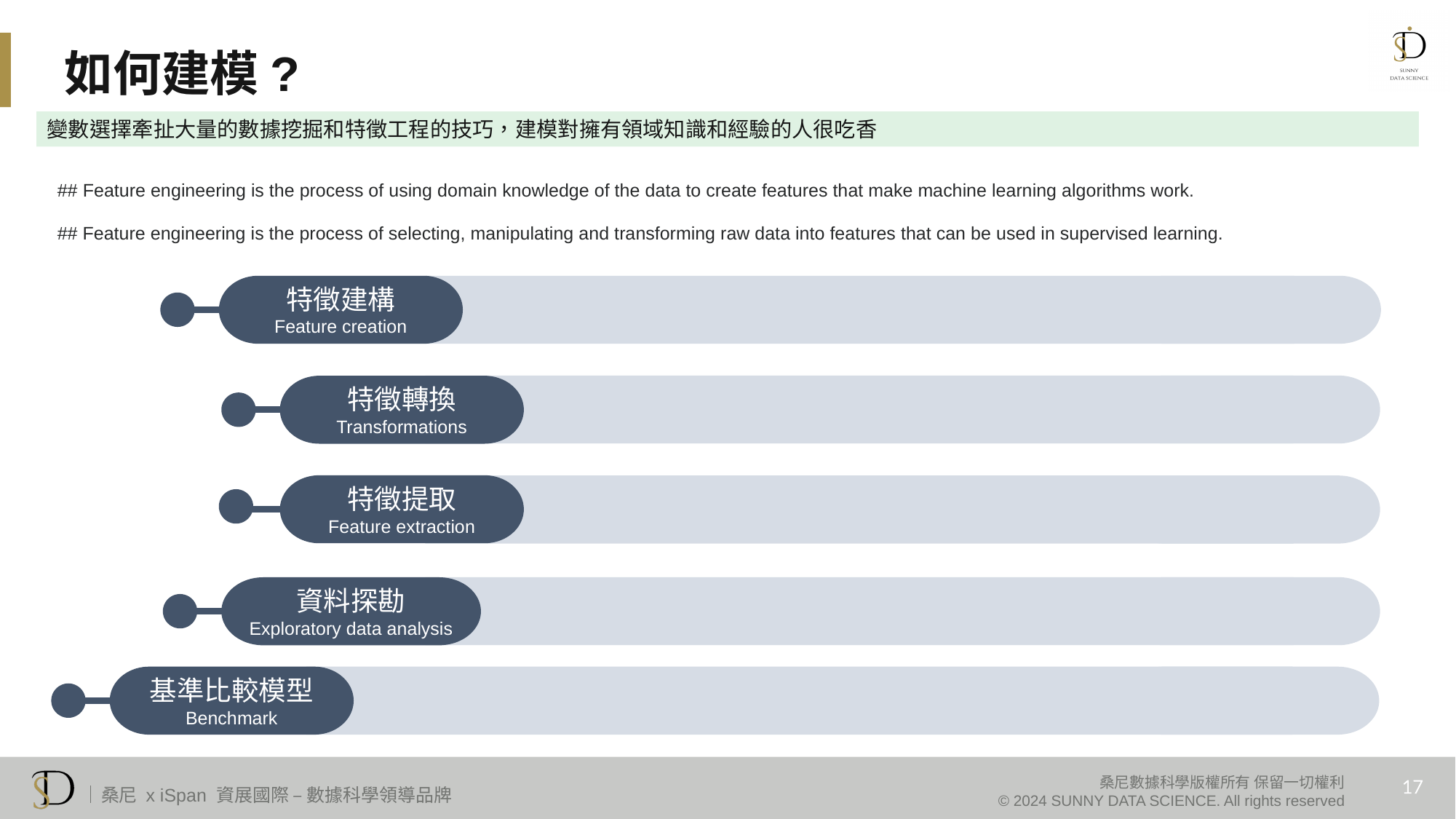

如何建模?
變數選擇牽扯大量的數據挖掘和特徵工程的技巧，建模對擁有領域知識和經驗的人很吃香
## Feature engineering is the process of using domain knowledge of the data to create features that make machine learning algorithms work.  ## Feature engineering is the process of selecting, manipulating and transforming raw data into features that can be used in supervised learning.

特徵建構
Feature creation

特徵
工程

特徵轉換
Transformations

特徵提取
Feature extraction

資料探勘
Exploratory data analysis

基準比較模型
Benchmark